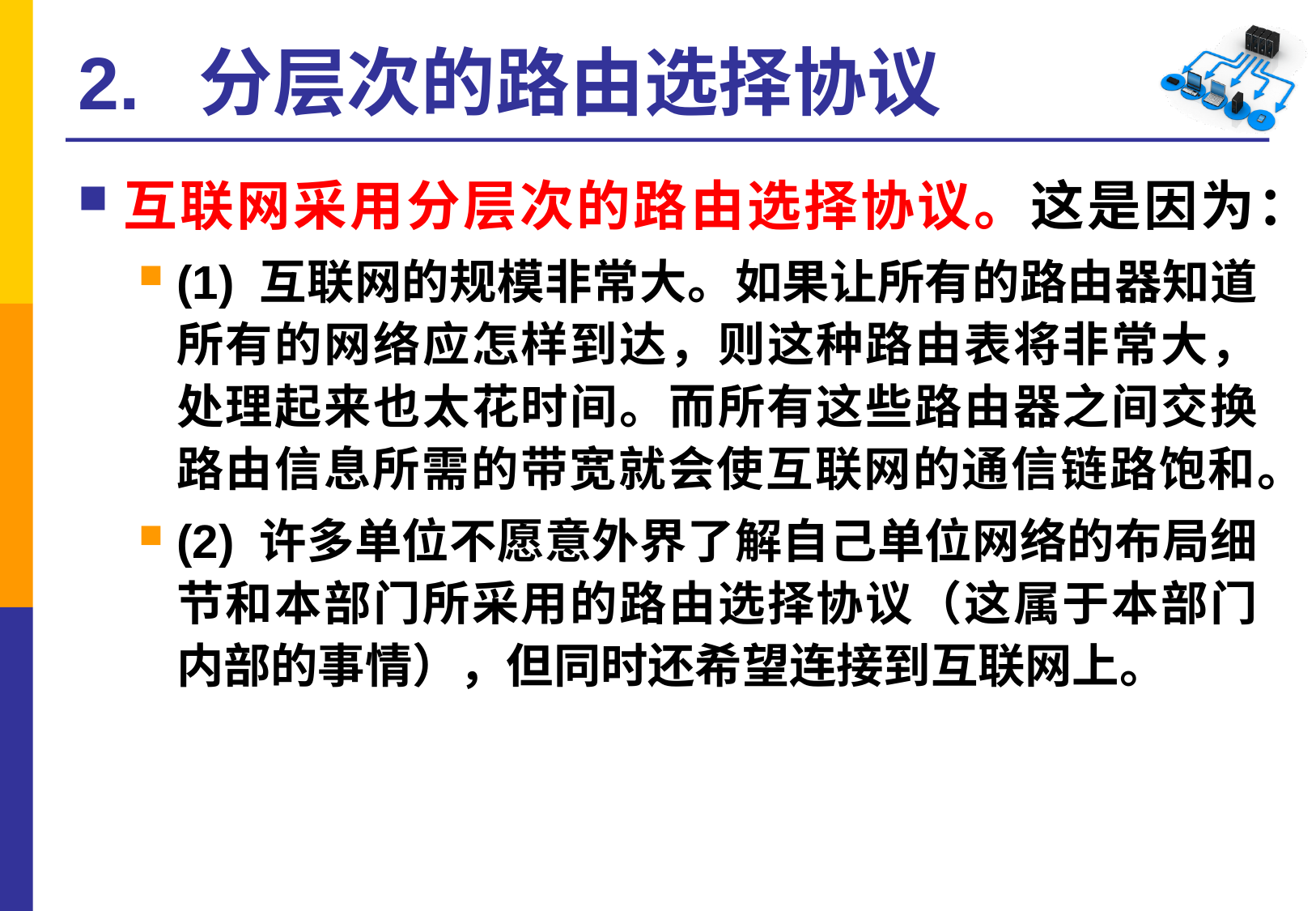

# 2.  分层次的路由选择协议
互联网采用分层次的路由选择协议。这是因为：
(1) 互联网的规模非常大。如果让所有的路由器知道所有的网络应怎样到达，则这种路由表将非常大，处理起来也太花时间。而所有这些路由器之间交换路由信息所需的带宽就会使互联网的通信链路饱和。
(2) 许多单位不愿意外界了解自己单位网络的布局细节和本部门所采用的路由选择协议（这属于本部门内部的事情），但同时还希望连接到互联网上。